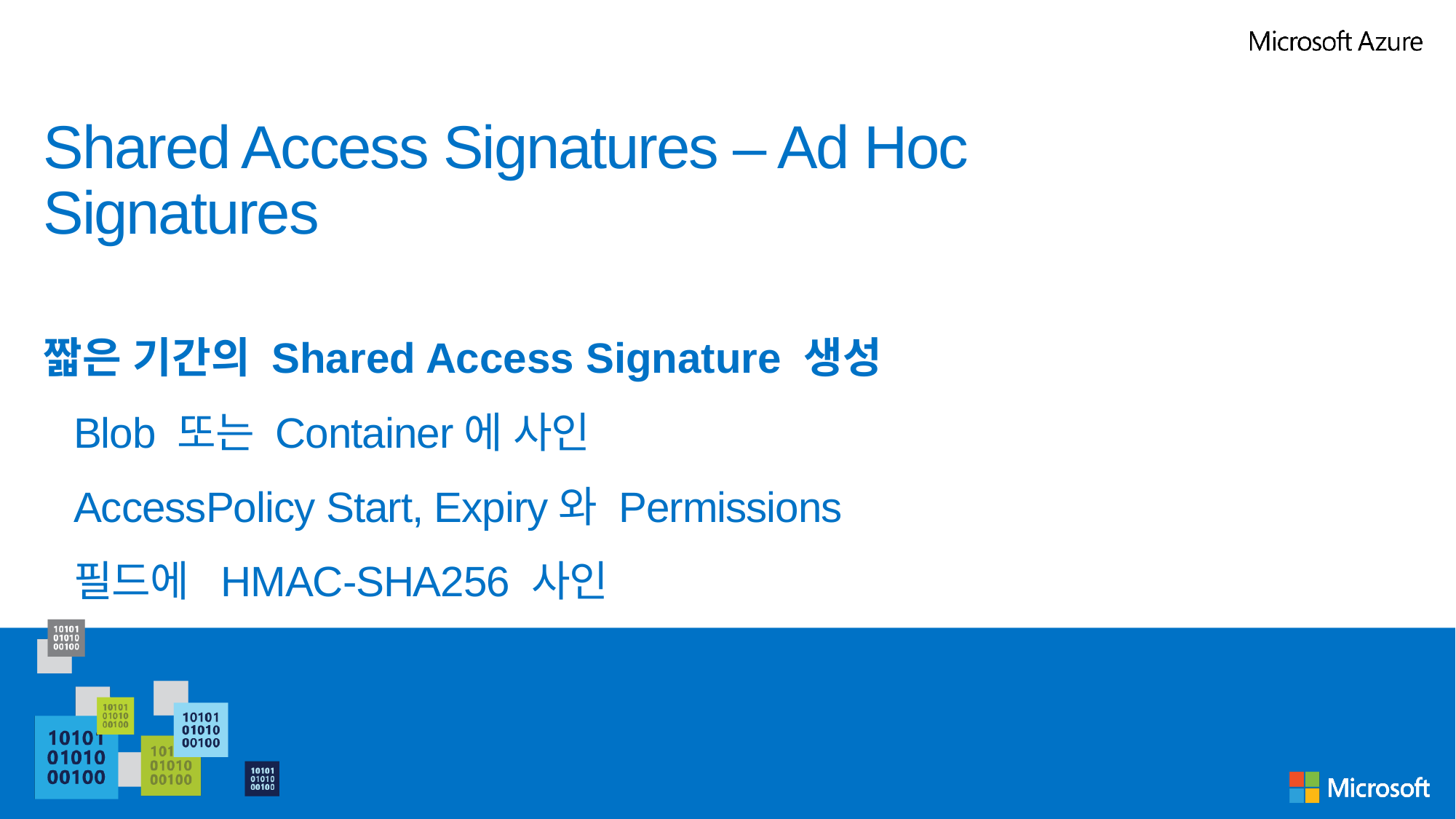

# Shared Access Signatures – Ad Hoc Signatures

짧은 기간의 Shared Access Signature 생성
Blob 또는 Container에 사인
AccessPolicy Start, Expiry와 Permissions
필드에  HMAC-SHA256 사인